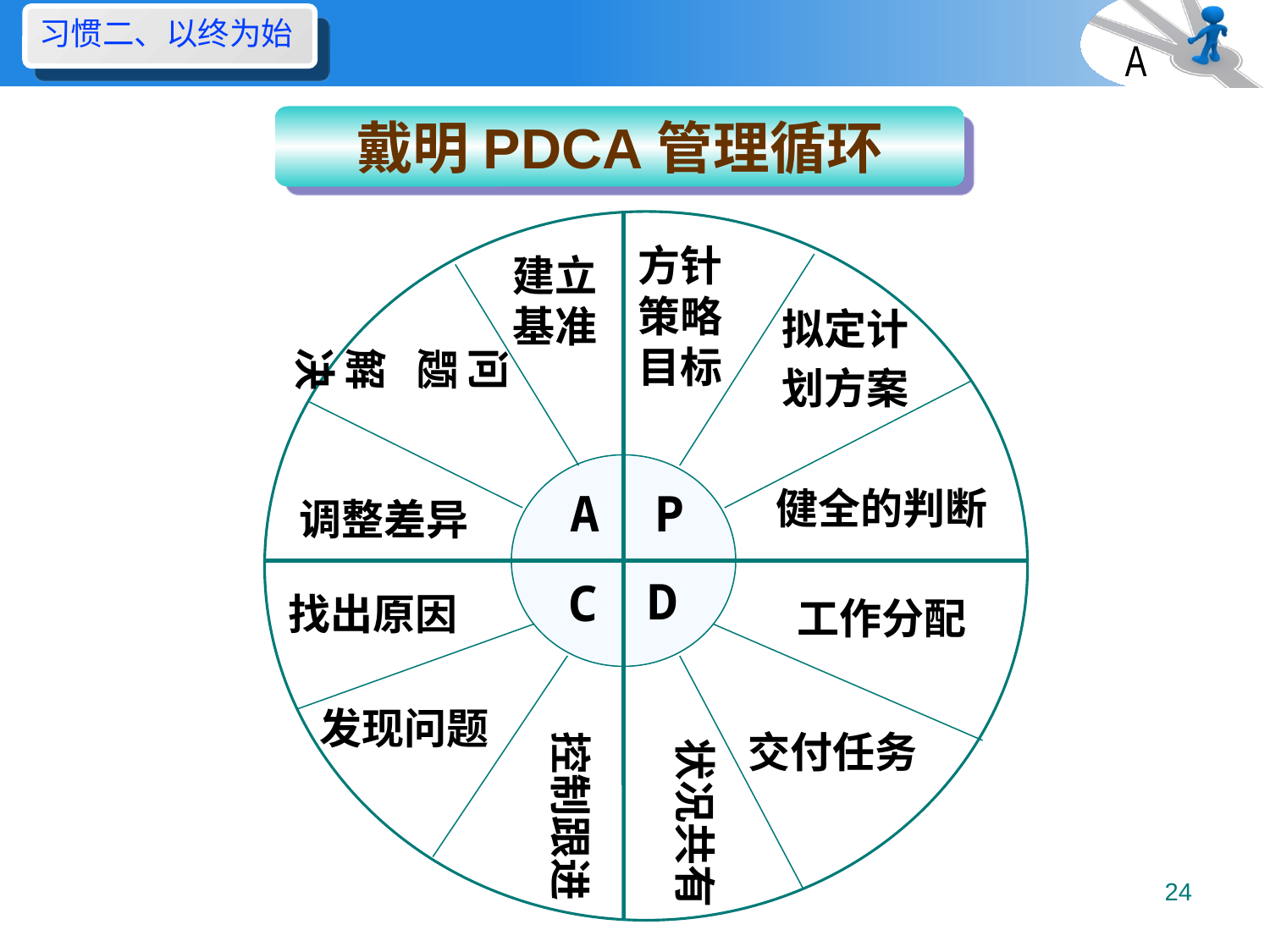

习惯二、以终为始
A
戴明PDCA管理循环

方针策略目标
建立基准

拟定计
划方案
问题
解决

A
P
健全的判断
调整差异

D
C
找出原因
工作分配

发现问题
控制跟进
交付任务
状况共有
24